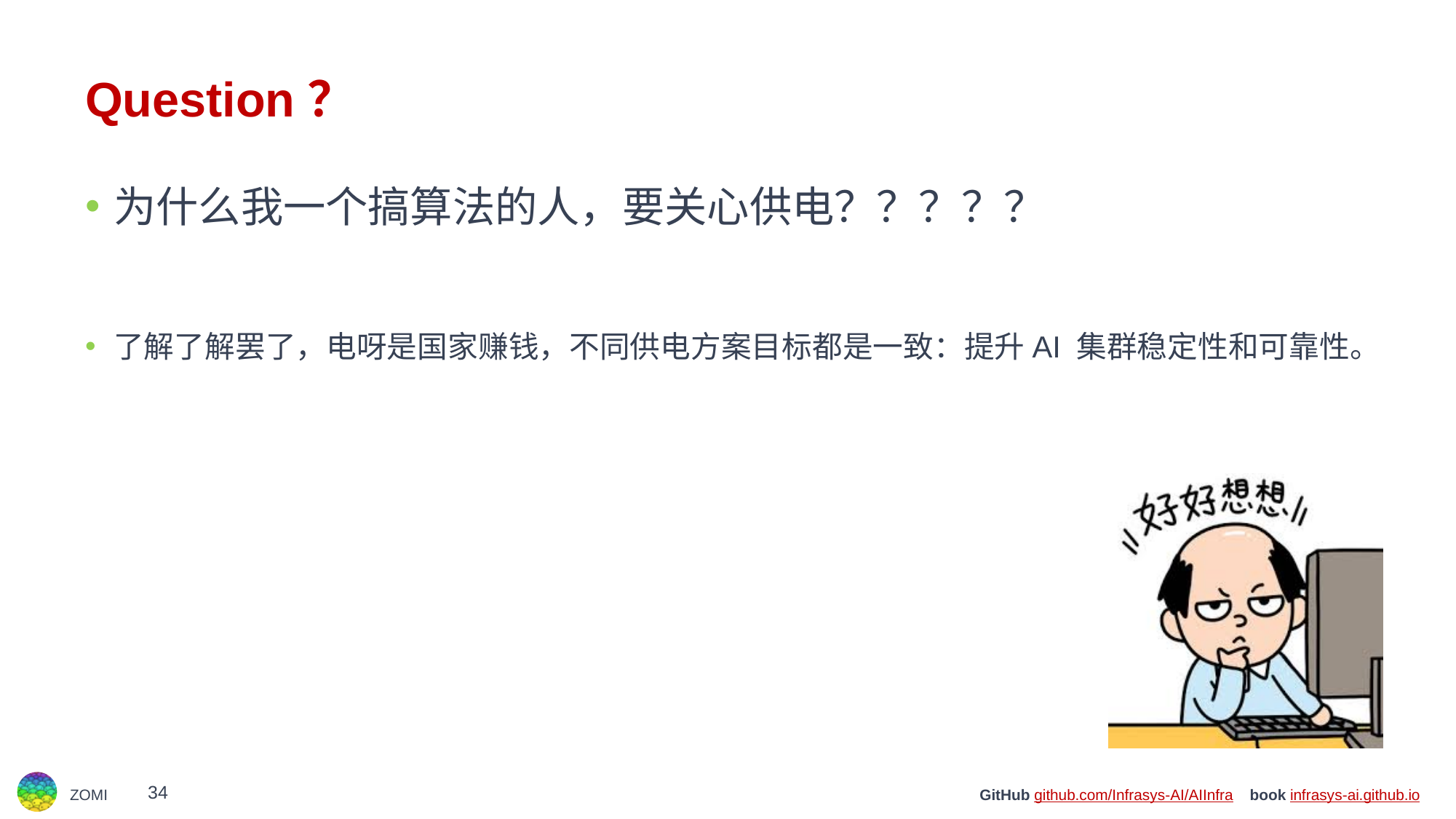

# Question？
为什么我一个搞算法的人，要关心供电？？？？？

了解了解罢了，电呀是国家赚钱，不同供电方案目标都是一致：提升AI 集群稳定性和可靠性。